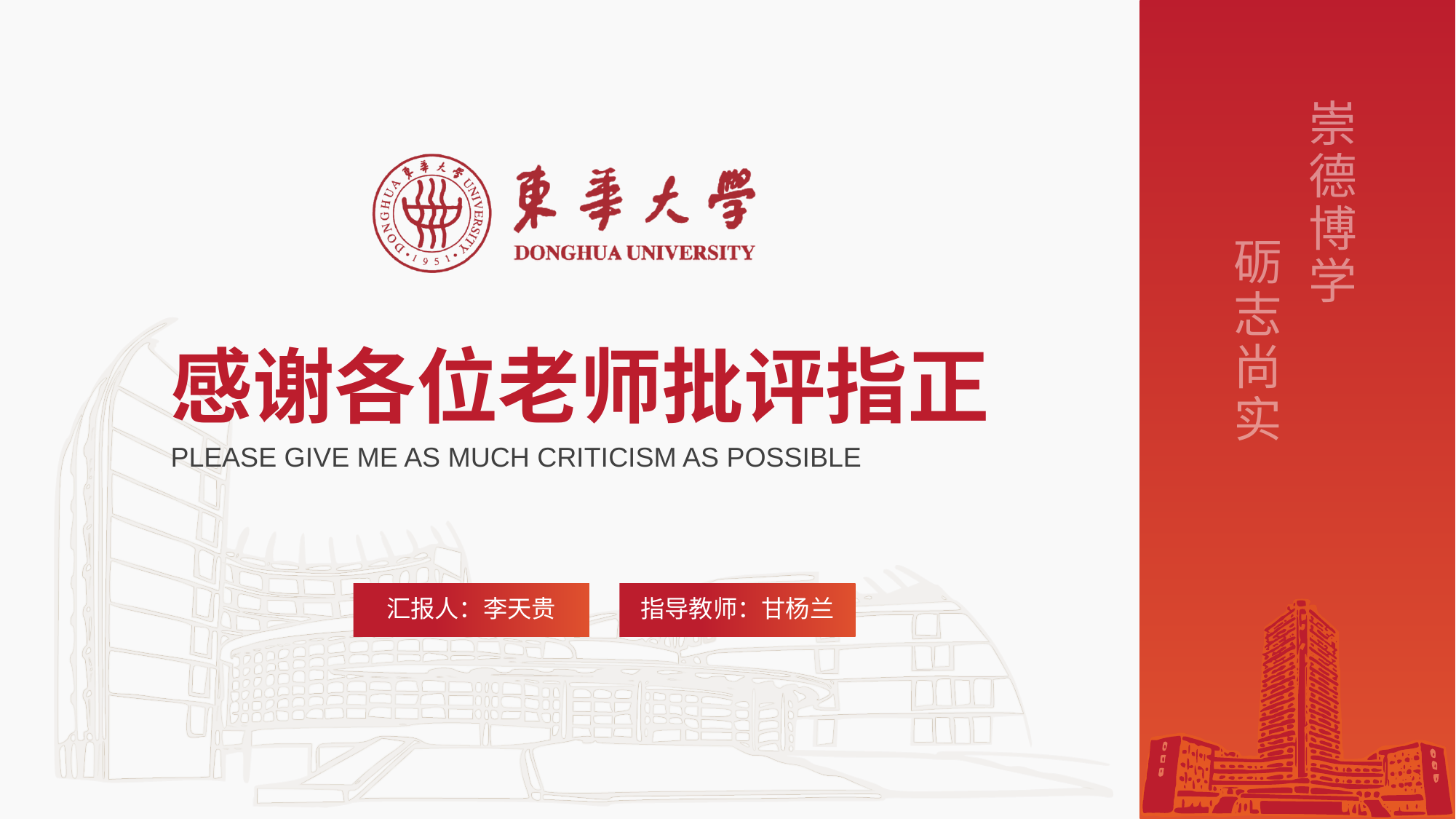

感谢各位老师批评指正
PLEASE GIVE ME AS MUCH CRITICISM AS POSSIBLE
汇报人：李天贵
指导教师：甘杨兰
10